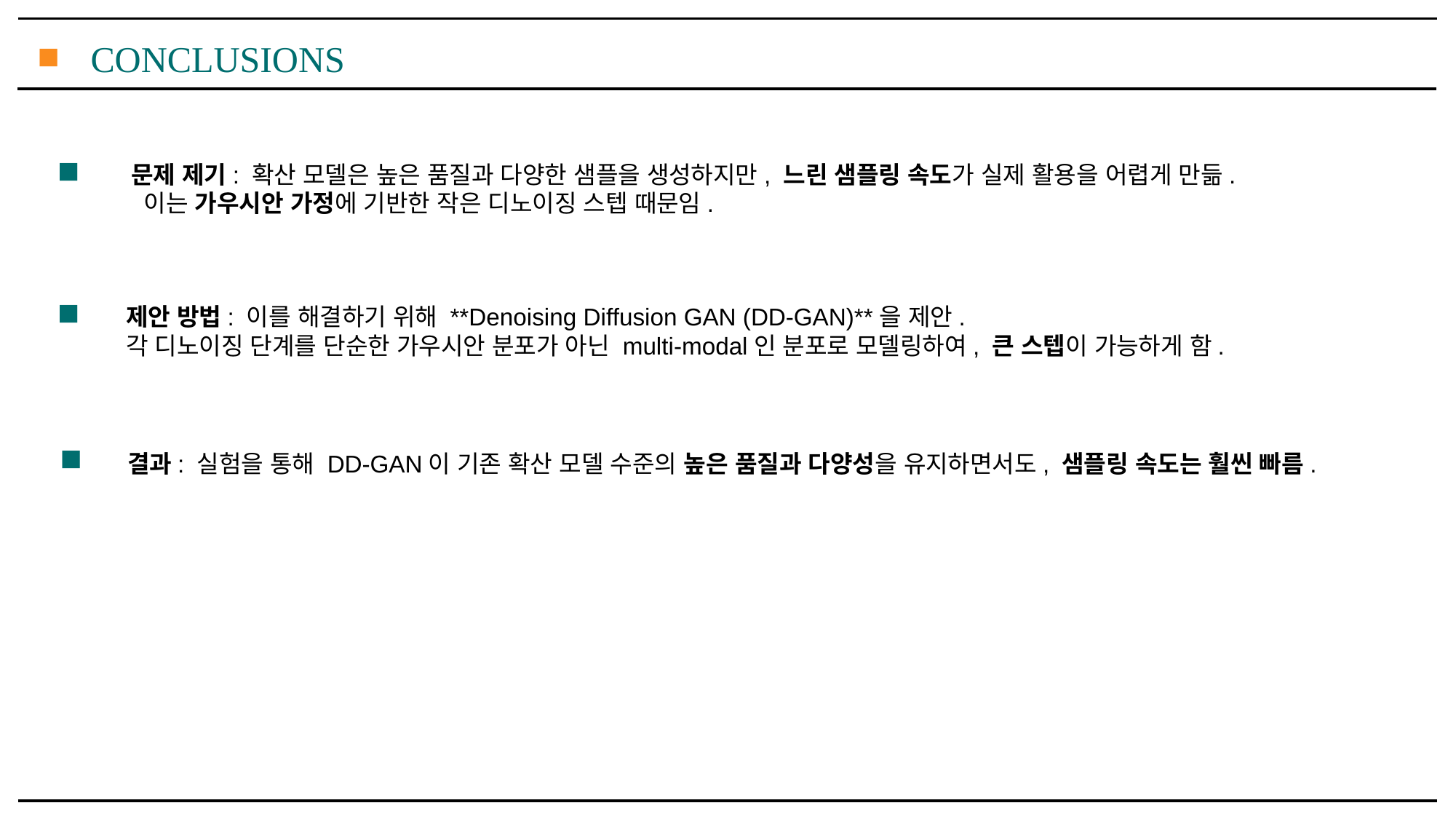

■
CONCLUSIONS
■
문제 제기: 확산 모델은 높은 품질과 다양한 샘플을 생성하지만, 느린 샘플링 속도가 실제 활용을 어렵게 만듦.
 이는 가우시안 가정에 기반한 작은 디노이징 스텝 때문임.
■
제안 방법: 이를 해결하기 위해 **Denoising Diffusion GAN (DD-GAN)**을 제안.
각 디노이징 단계를 단순한 가우시안 분포가 아닌 multi-modal인 분포로 모델링하여, 큰 스텝이 가능하게 함.
■
결과: 실험을 통해 DD-GAN이 기존 확산 모델 수준의 높은 품질과 다양성을 유지하면서도, 샘플링 속도는 훨씬 빠름.